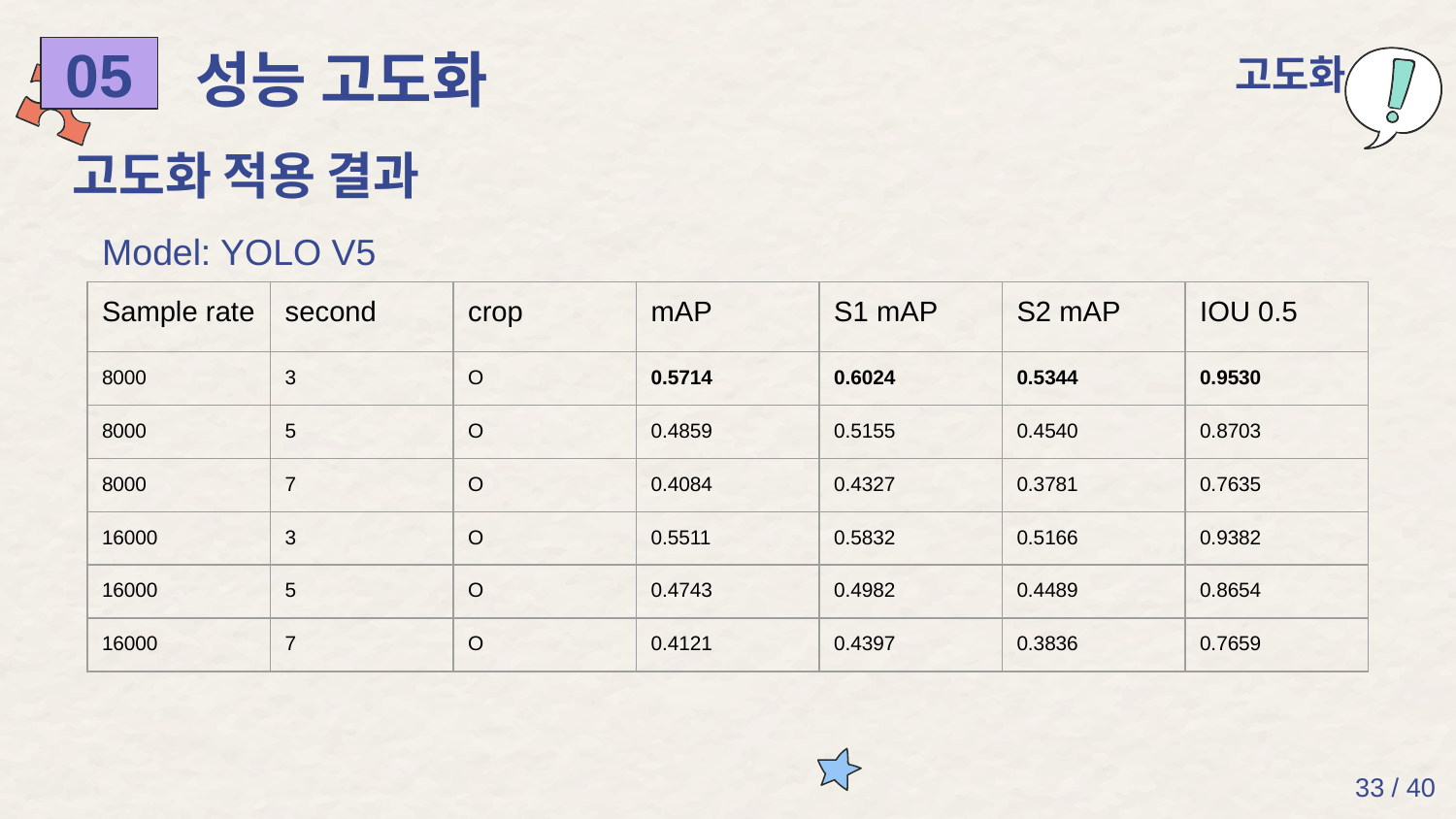

성능 고도화
고도화
05
고도화 적용 결과
Model: YOLO V5
| Sample rate | second | crop | mAP | S1 mAP | S2 mAP | IOU 0.5 |
| --- | --- | --- | --- | --- | --- | --- |
| 8000 | 3 | O | 0.5714 | 0.6024 | 0.5344 | 0.9530 |
| 8000 | 5 | O | 0.4859 | 0.5155 | 0.4540 | 0.8703 |
| 8000 | 7 | O | 0.4084 | 0.4327 | 0.3781 | 0.7635 |
| 16000 | 3 | O | 0.5511 | 0.5832 | 0.5166 | 0.9382 |
| 16000 | 5 | O | 0.4743 | 0.4982 | 0.4489 | 0.8654 |
| 16000 | 7 | O | 0.4121 | 0.4397 | 0.3836 | 0.7659 |
33 / 40